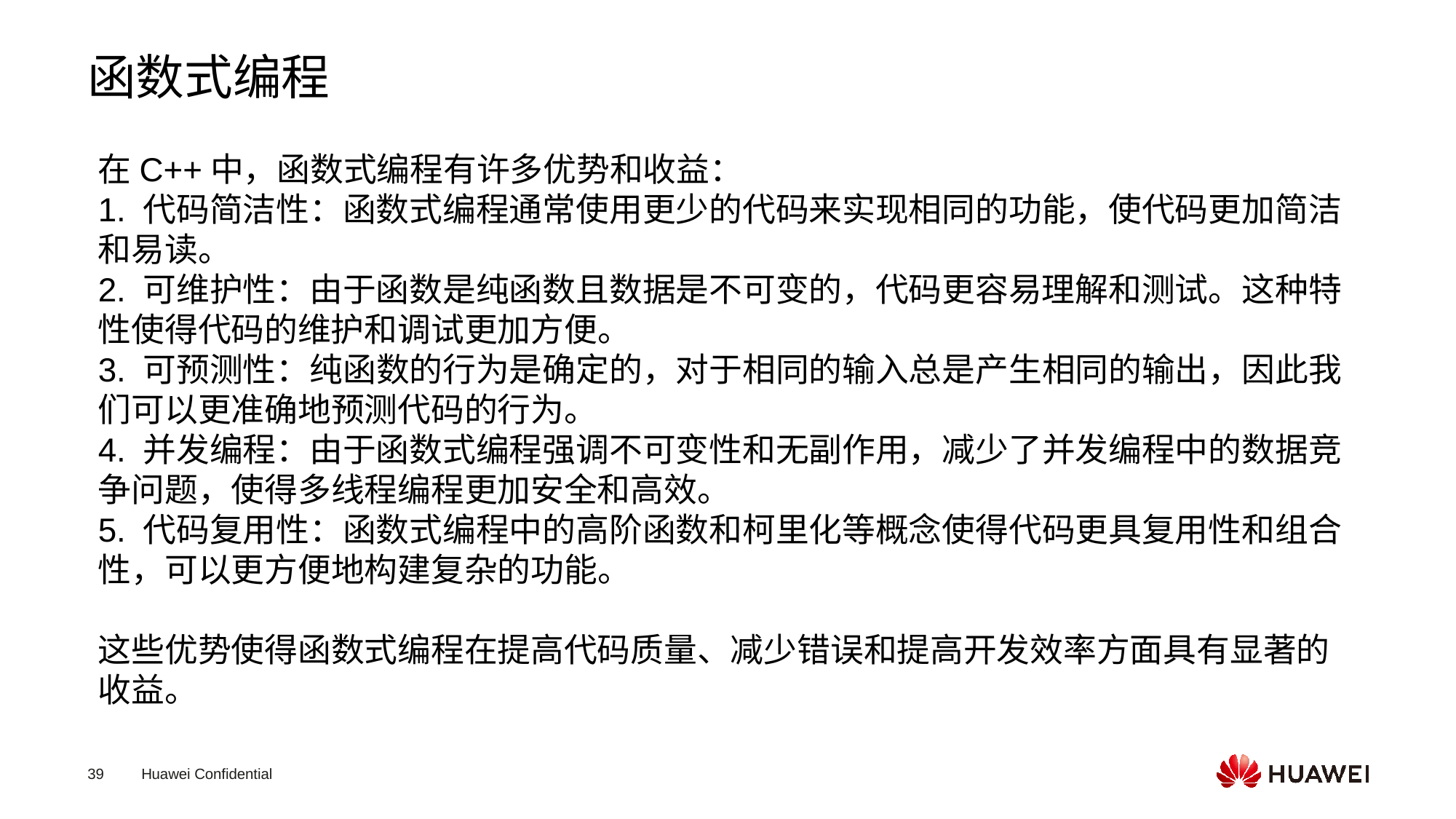

# 函数式编程
在C++中，函数式编程有许多优势和收益：
1. 代码简洁性：函数式编程通常使用更少的代码来实现相同的功能，使代码更加简洁和易读。
2. 可维护性：由于函数是纯函数且数据是不可变的，代码更容易理解和测试。这种特性使得代码的维护和调试更加方便。
3. 可预测性：纯函数的行为是确定的，对于相同的输入总是产生相同的输出，因此我们可以更准确地预测代码的行为。
4. 并发编程：由于函数式编程强调不可变性和无副作用，减少了并发编程中的数据竞争问题，使得多线程编程更加安全和高效。
5. 代码复用性：函数式编程中的高阶函数和柯里化等概念使得代码更具复用性和组合性，可以更方便地构建复杂的功能。

这些优势使得函数式编程在提高代码质量、减少错误和提高开发效率方面具有显著的收益。